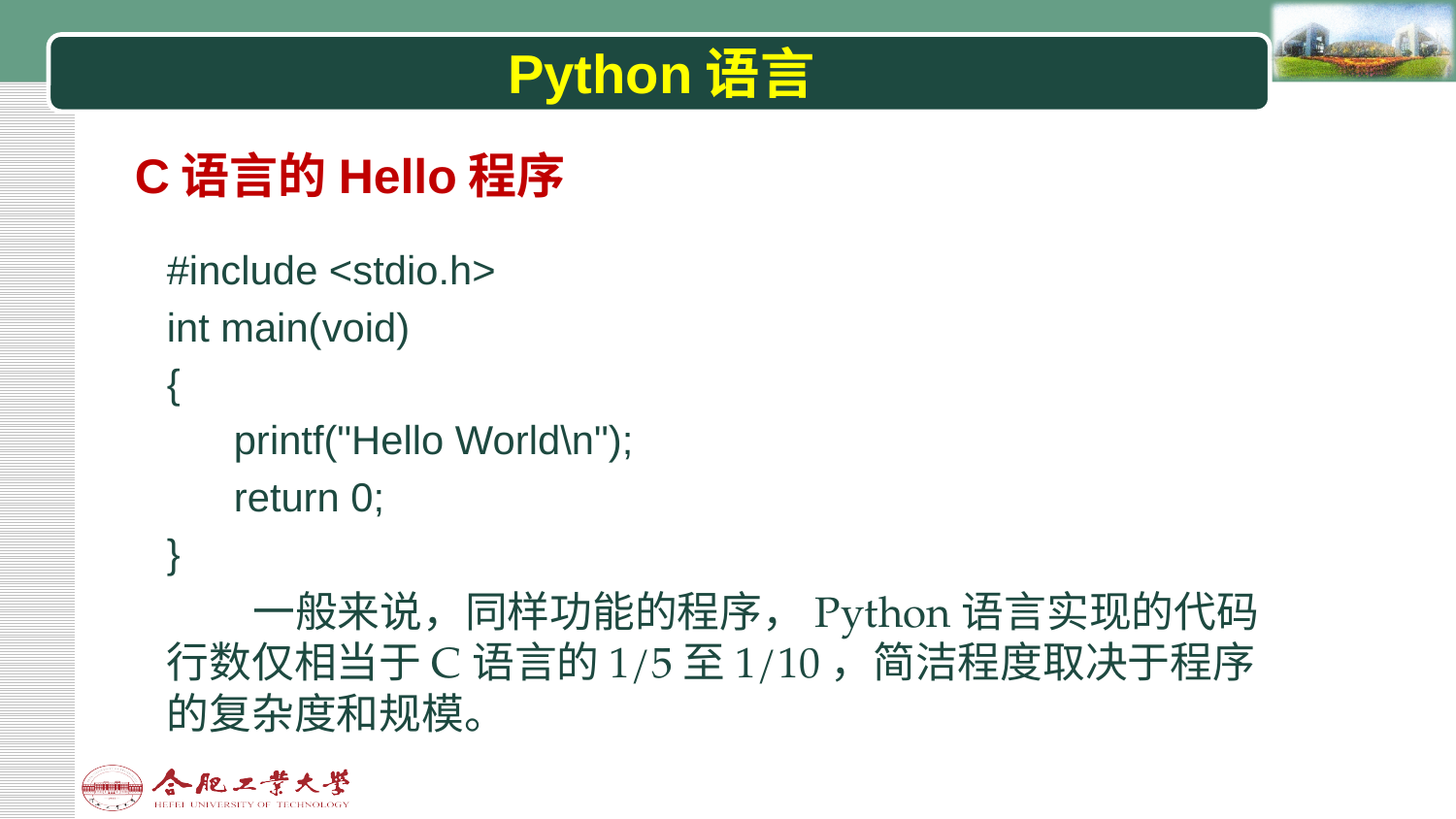

# Python语言
C语言的Hello程序
#include <stdio.h>
int main(void)
{
      printf("Hello World\n");
      return 0;
}
一般来说，同样功能的程序，Python语言实现的代码行数仅相当于C语言的1/5至1/10，简洁程度取决于程序的复杂度和规模。